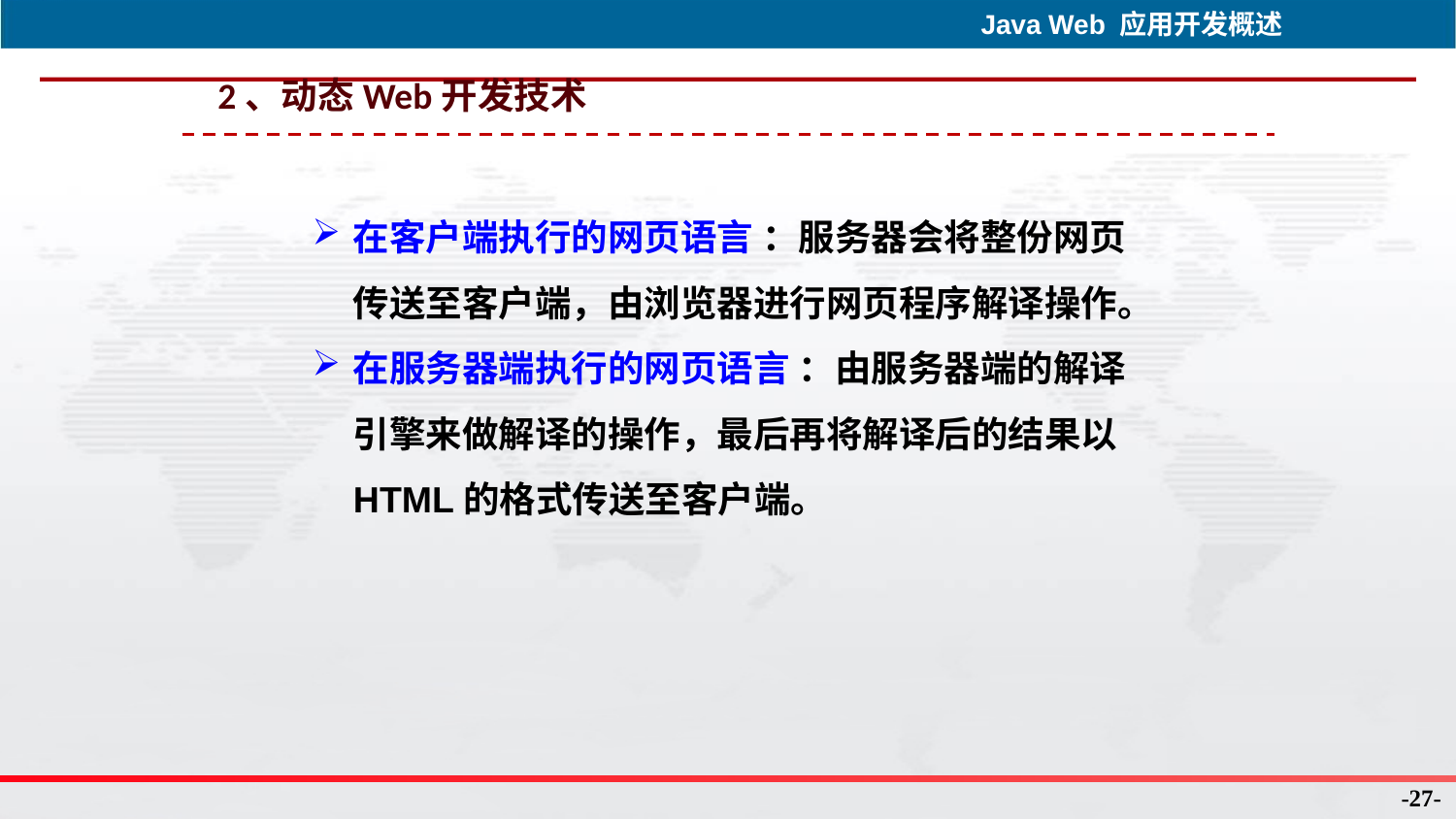

2、动态Web开发技术
在客户端执行的网页语言 ：服务器会将整份网页传送至客户端，由浏览器进行网页程序解译操作。
在服务器端执行的网页语言 ：由服务器端的解译引擎来做解译的操作，最后再将解译后的结果以HTML的格式传送至客户端。
-27-